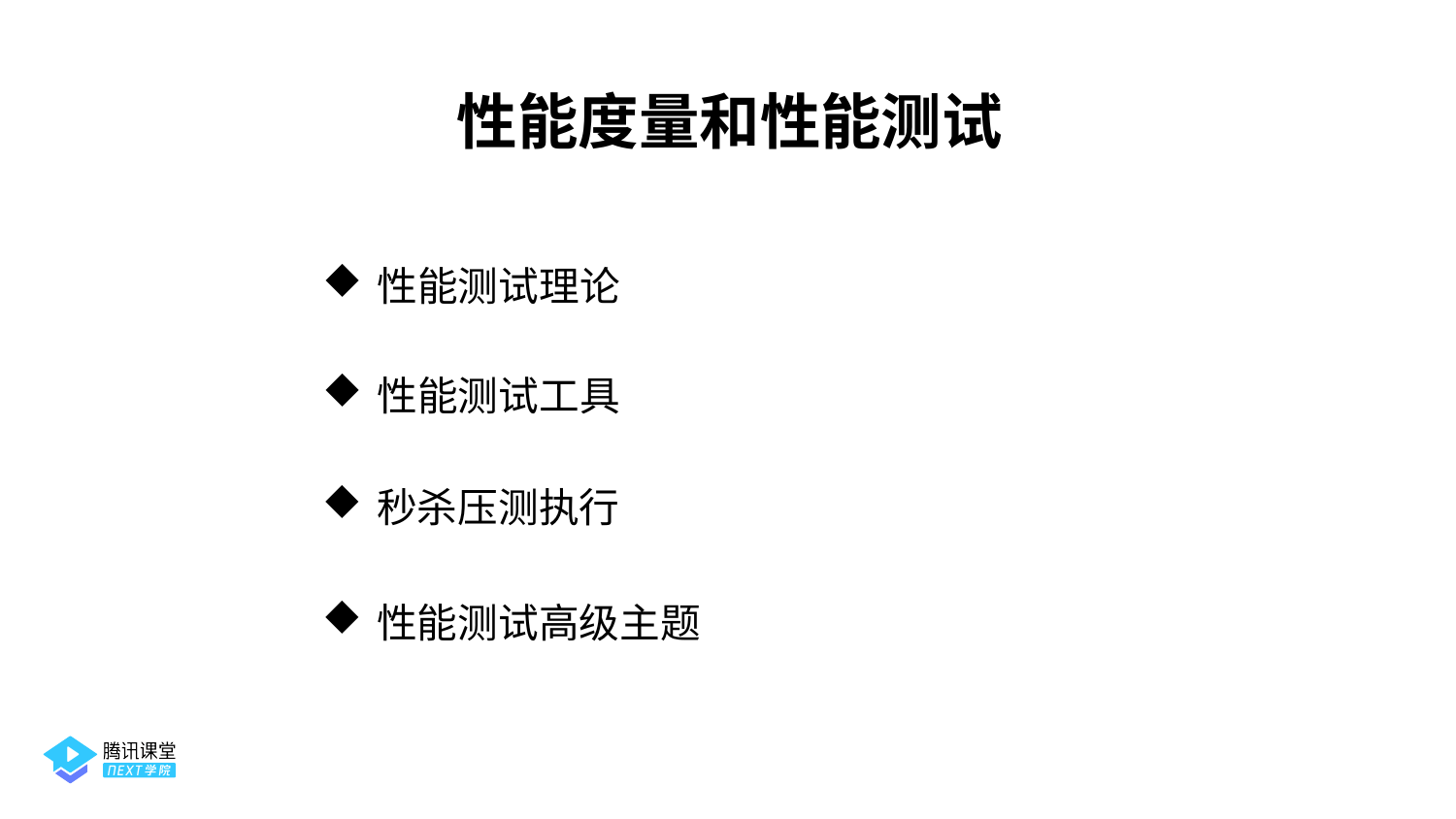

性能度量和性能测试
性能测试理论
性能测试工具
秒杀压测执行
性能测试高级主题